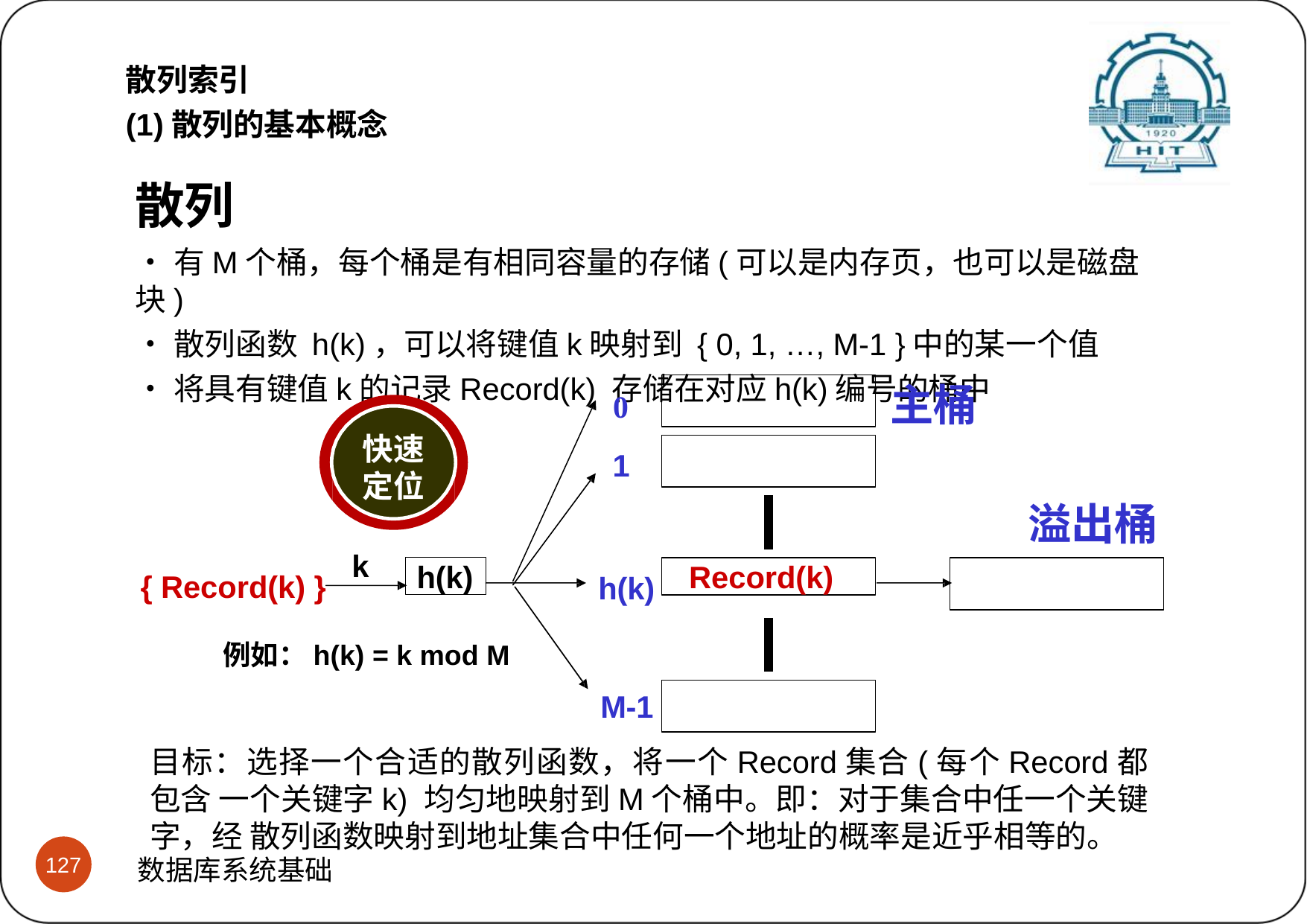

散列索引
(1)散列的基本概念
散列
•有M个桶，每个桶是有相同容量的存储(可以是内存页，也可以是磁盘块)
•散列函数 h(k)，可以将键值k映射到 { 0, 1, …, M-1 }中的某一个值
•将具有键值k的记录Record(k) 存储在对应h(k)编号的桶中

主桶
0
1

快速 定位

溢出桶
k
h(k)
Record(k)

{ Record(k) }
h(k)

例如：h(k) = k mod M
M-1
目标：选择一个合适的散列函数，将一个Record集合(每个Record都包含 一个关键字k) 均匀地映射到M个桶中。即：对于集合中任一个关键字，经 散列函数映射到地址集合中任何一个地址的概率是近乎相等的。